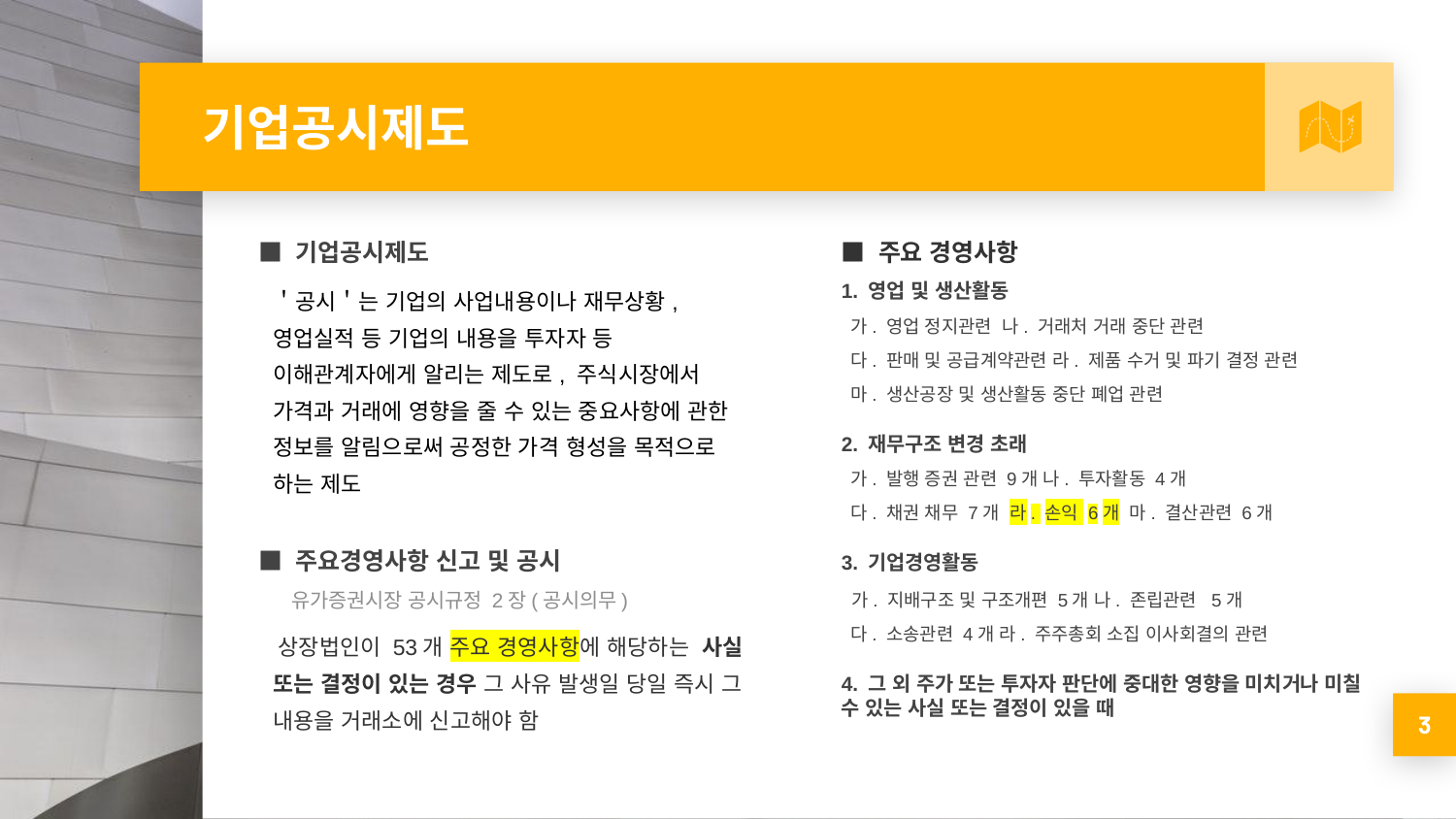

# 기업공시제도

■ 기업공시제도
＇공시＇는 기업의 사업내용이나 재무상황, 영업실적 등 기업의 내용을 투자자 등 이해관계자에게 알리는 제도로, 주식시장에서 가격과 거래에 영향을 줄 수 있는 중요사항에 관한 정보를 알림으로써 공정한 가격 형성을 목적으로 하는 제도

■ 주요경영사항 신고 및 공시
     유가증권시장 공시규정 2장(공시의무)
  상장법인이 53개 주요 경영사항에 해당하는  사실 또는 결정이 있는 경우 그 사유 발생일 당일 즉시 그 내용을 거래소에 신고해야 함

■ 주요 경영사항
1. 영업 및 생산활동
 가. 영업 정지관련  나. 거래처 거래 중단 관련
 다. 판매 및 공급계약관련 라. 제품 수거 및 파기 결정 관련
 마. 생산공장 및 생산활동 중단 폐업 관련

2. 재무구조 변경 초래
 가. 발행 증권 관련 9개 나. 투자활동 4개
 다. 채권 채무 7개  라. 손익 6개  마. 결산관련 6개

3. 기업경영활동
 가. 지배구조 및 구조개편 5개 나. 존립관련  5개
 다. 소송관련 4개 라. 주주총회 소집 이사회결의 관련

4. 그 외 주가 또는 투자자 판단에 중대한 영향을 미치거나 미칠 수 있는 사실 또는 결정이 있을 때
3